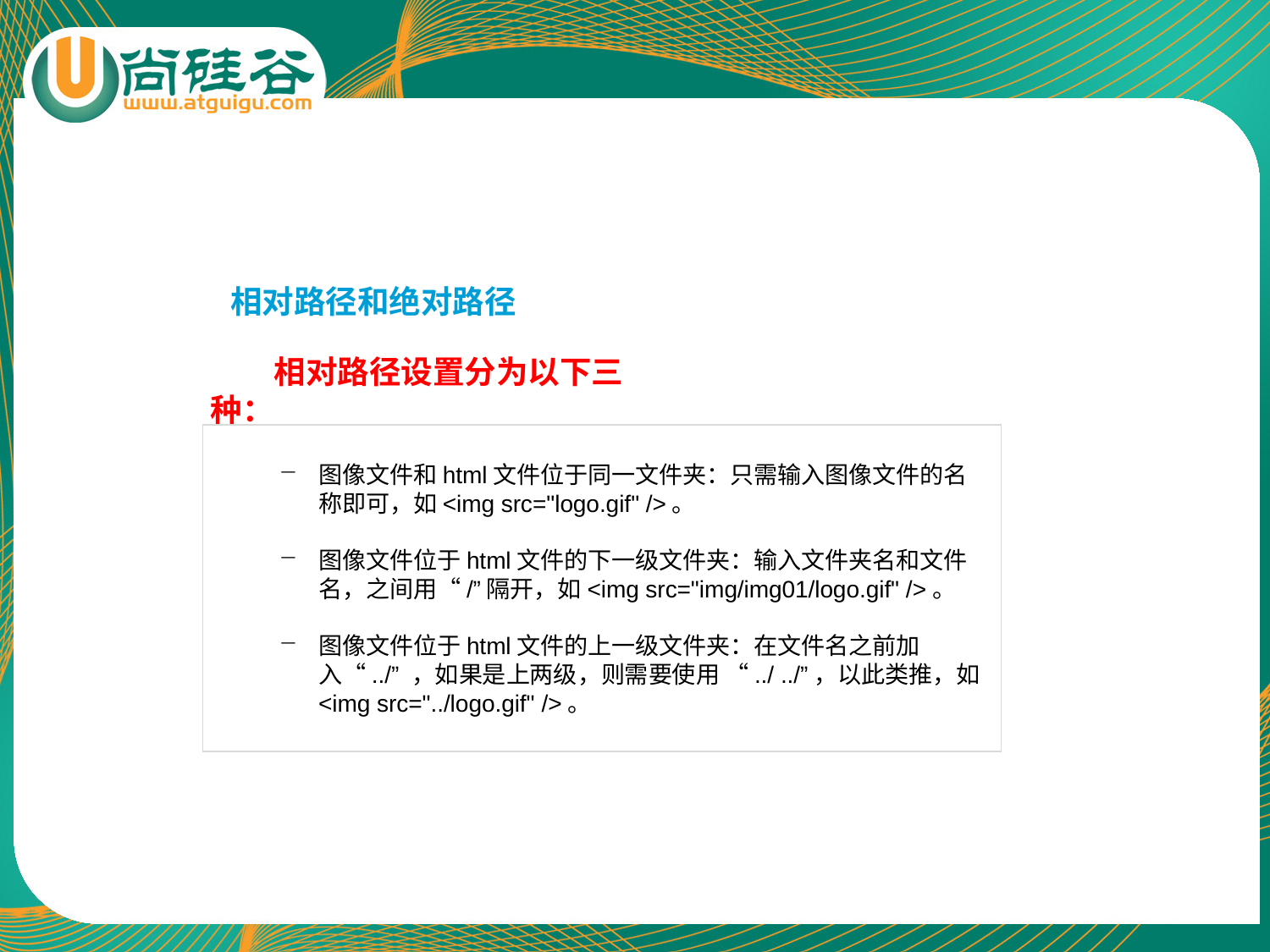

相对路径和绝对路径
相对路径设置分为以下三种：

图像文件和html文件位于同一文件夹：只需输入图像文件的名称即可，如<img src="logo.gif" />。

图像文件位于html文件的下一级文件夹：输入文件夹名和文件名，之间用“/”隔开，如<img src="img/img01/logo.gif" />。

图像文件位于html文件的上一级文件夹：在文件名之前加入“../” ，如果是上两级，则需要使用 “../ ../”，以此类推，如<img src="../logo.gif" />。